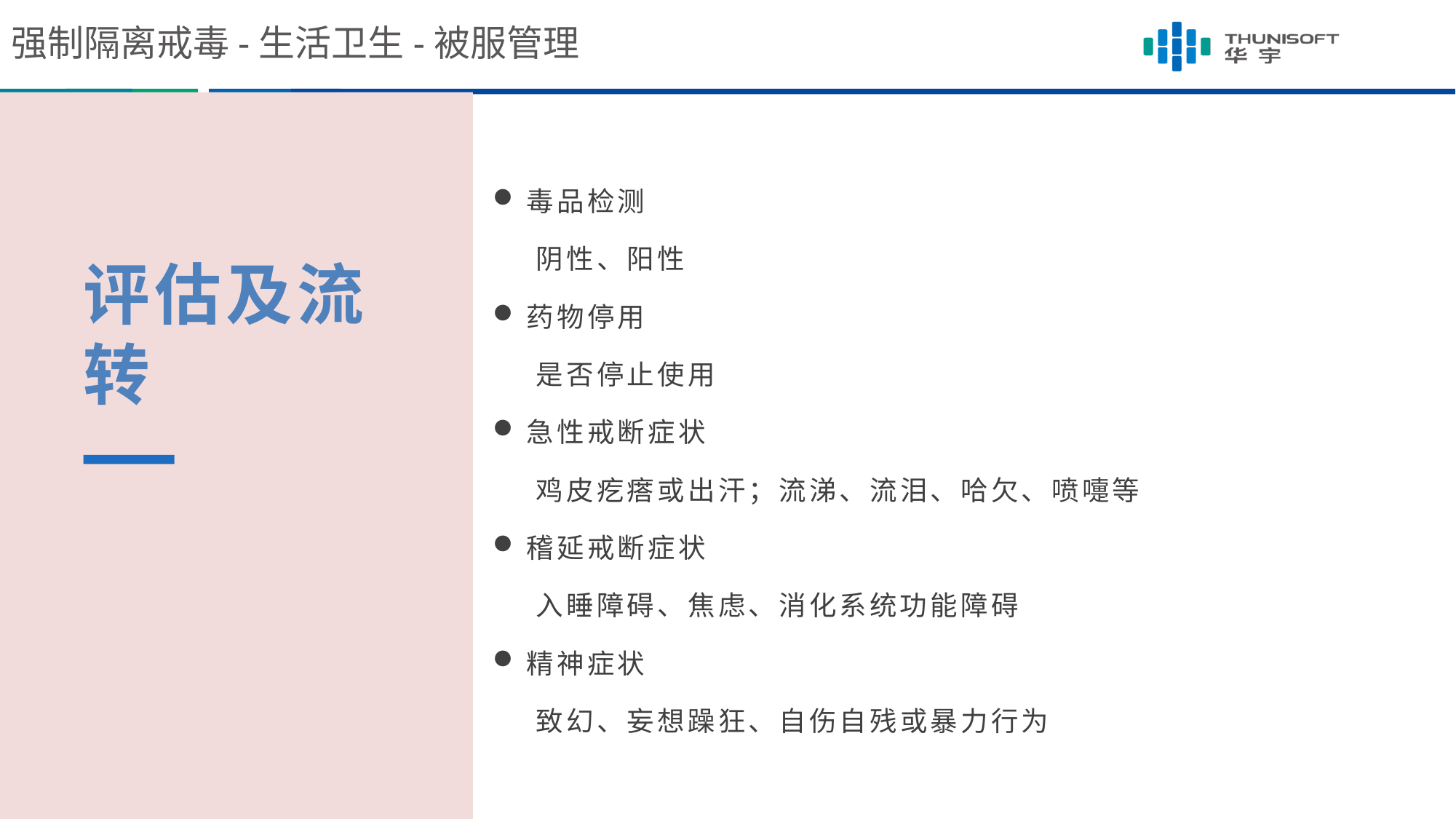

强制隔离戒毒-生活卫生-被服管理

毒品检测
    阴性、阳性
药物停用
    是否停止使用
急性戒断症状
    鸡皮疙瘩或出汗；流涕、流泪、哈欠、喷嚏等
稽延戒断症状
    入睡障碍、焦虑、消化系统功能障碍
精神症状
    致幻、妄想躁狂、自伤自残或暴力行为
评估及流转

87